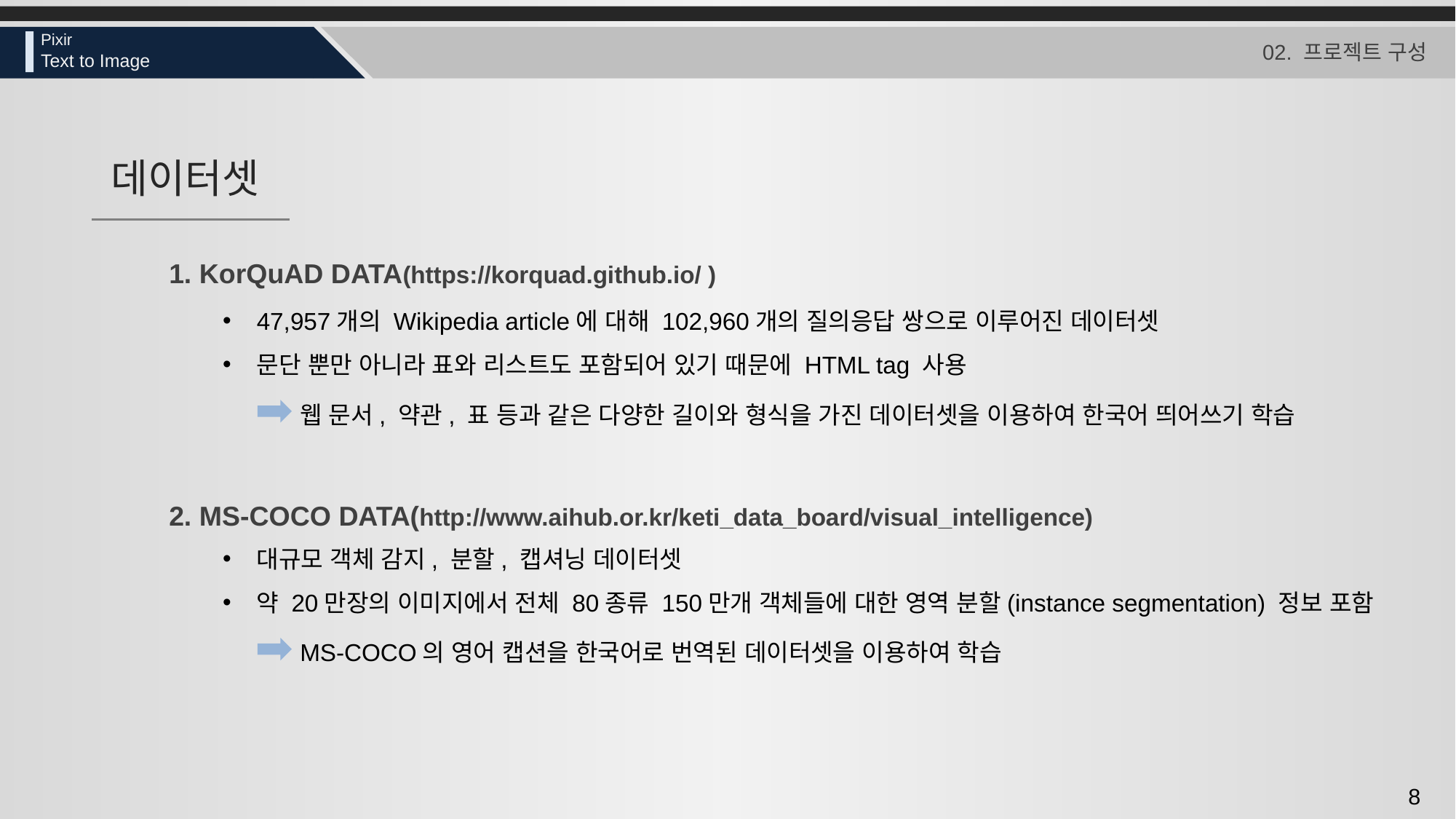

# 02. 프로젝트 구성
데이터셋
1. KorQuAD DATA(https://korquad.github.io/ )
47,957개의 Wikipedia article에 대해 102,960개의 질의응답 쌍으로 이루어진 데이터셋
문단 뿐만 아니라 표와 리스트도 포함되어 있기 때문에 HTML tag 사용
웹 문서, 약관, 표 등과 같은 다양한 길이와 형식을 가진 데이터셋을 이용하여 한국어 띄어쓰기 학습

2. MS-COCO DATA(http://www.aihub.or.kr/keti_data_board/visual_intelligence)
대규모 객체 감지, 분할, 캡셔닝 데이터셋
약 20만장의 이미지에서 전체 80종류 150만개 객체들에 대한 영역 분할(instance segmentation) 정보 포함
MS-COCO의 영어 캡션을 한국어로 번역된 데이터셋을 이용하여 학습